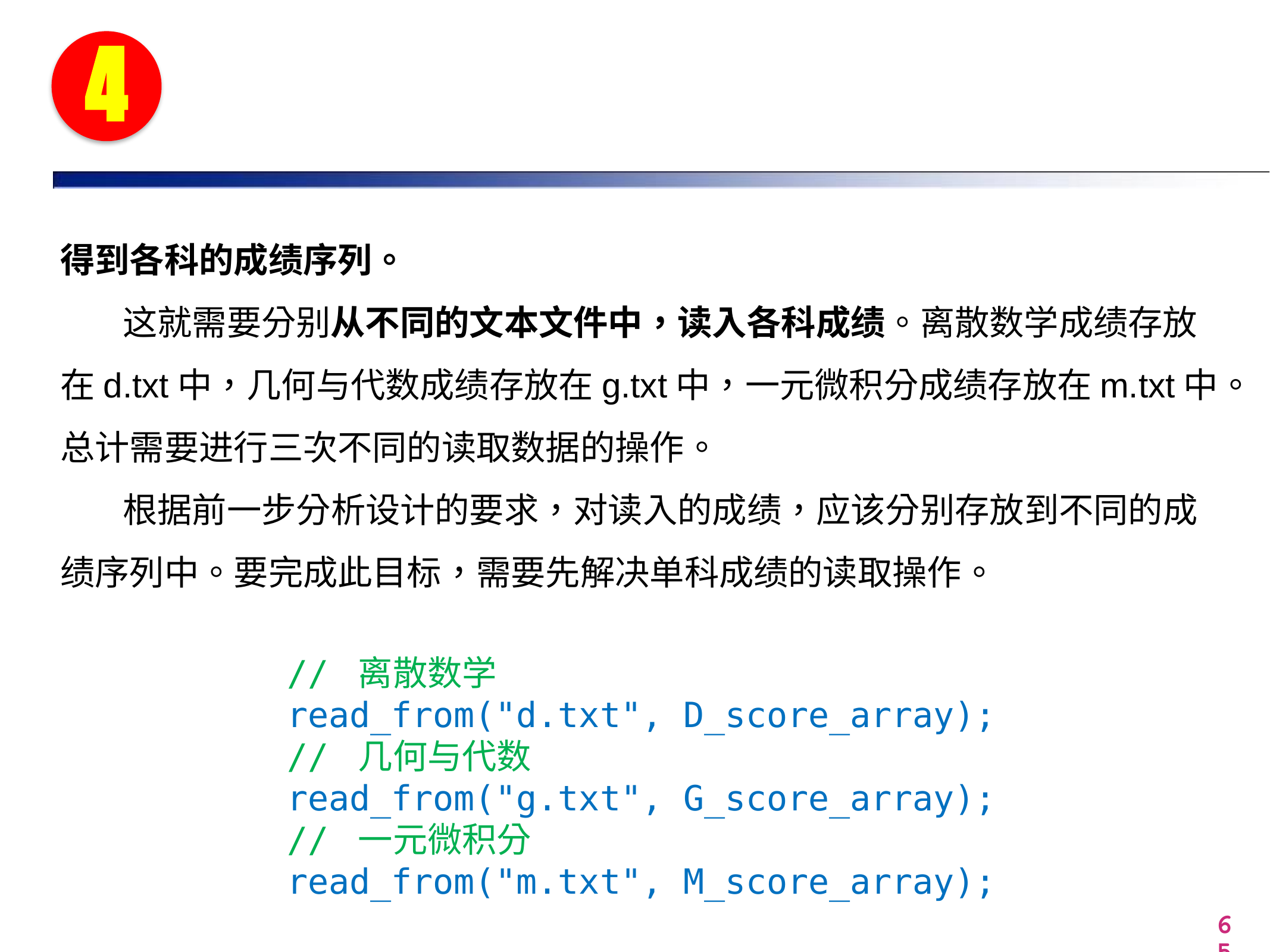

4
得到各科的成绩序列。
       这就需要分别从不同的文本文件中，读入各科成绩。离散数学成绩存放在d.txt中，几何与代数成绩存放在g.txt中，一元微积分成绩存放在m.txt中。总计需要进行三次不同的读取数据的操作。
       根据前一步分析设计的要求，对读入的成绩，应该分别存放到不同的成绩序列中。要完成此目标，需要先解决单科成绩的读取操作。
// 离散数学
read_from("d.txt", D_score_array);
// 几何与代数
read_from("g.txt", G_score_array);
// 一元微积分
read_from("m.txt", M_score_array);
65